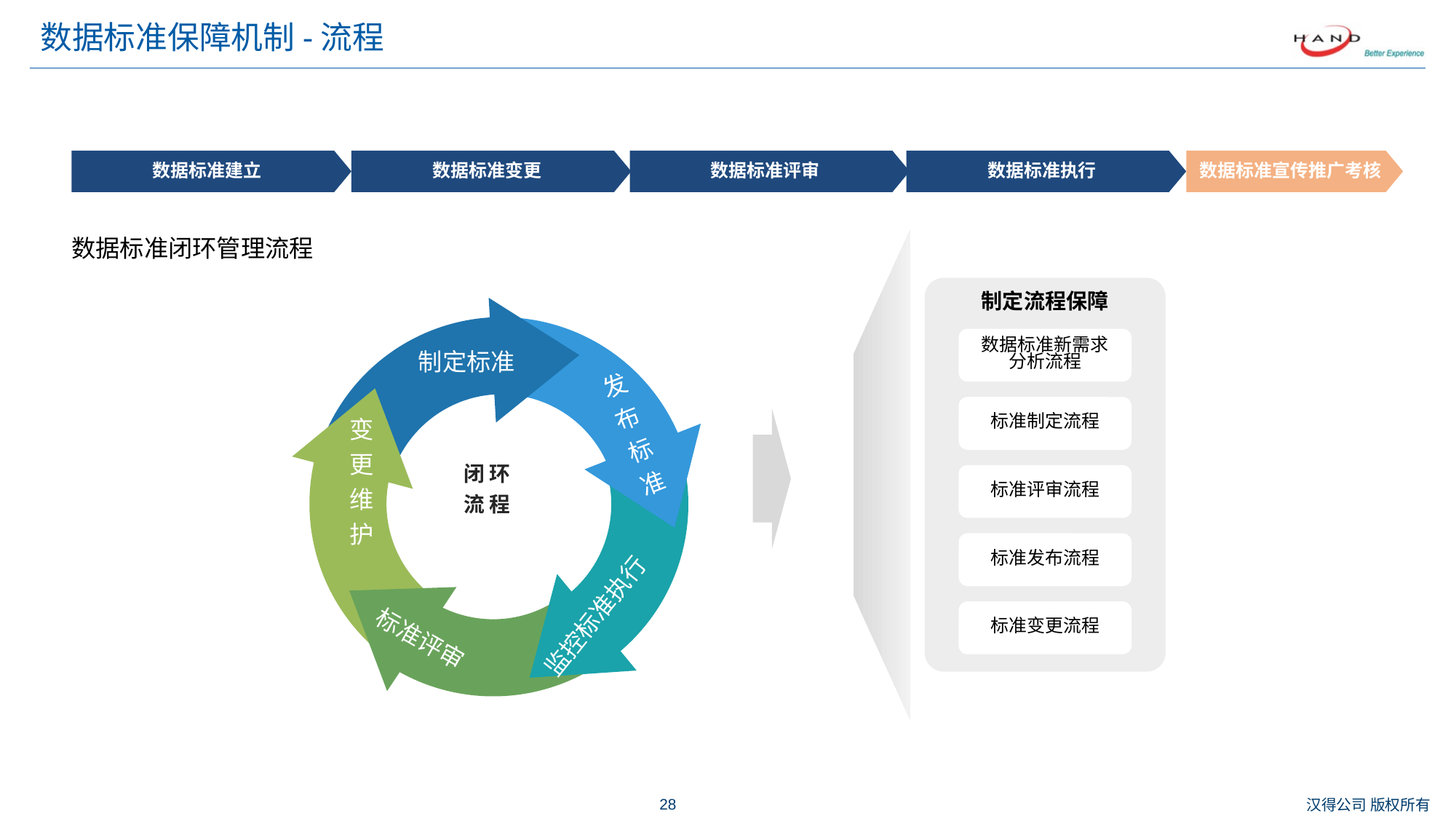

# 数据标准保障机制-流程
数据标准建立
数据标准变更
数据标准评审
数据标准执行
数据标准宣传推广考核
数据标准闭环管理流程
制定流程保障

制定标准
发布标准

变更维护

闭环
流程

监控标准执行
标准评审

数据标准新需求
分析流程
标准制定流程

标准评审流程
标准发布流程
标准变更流程